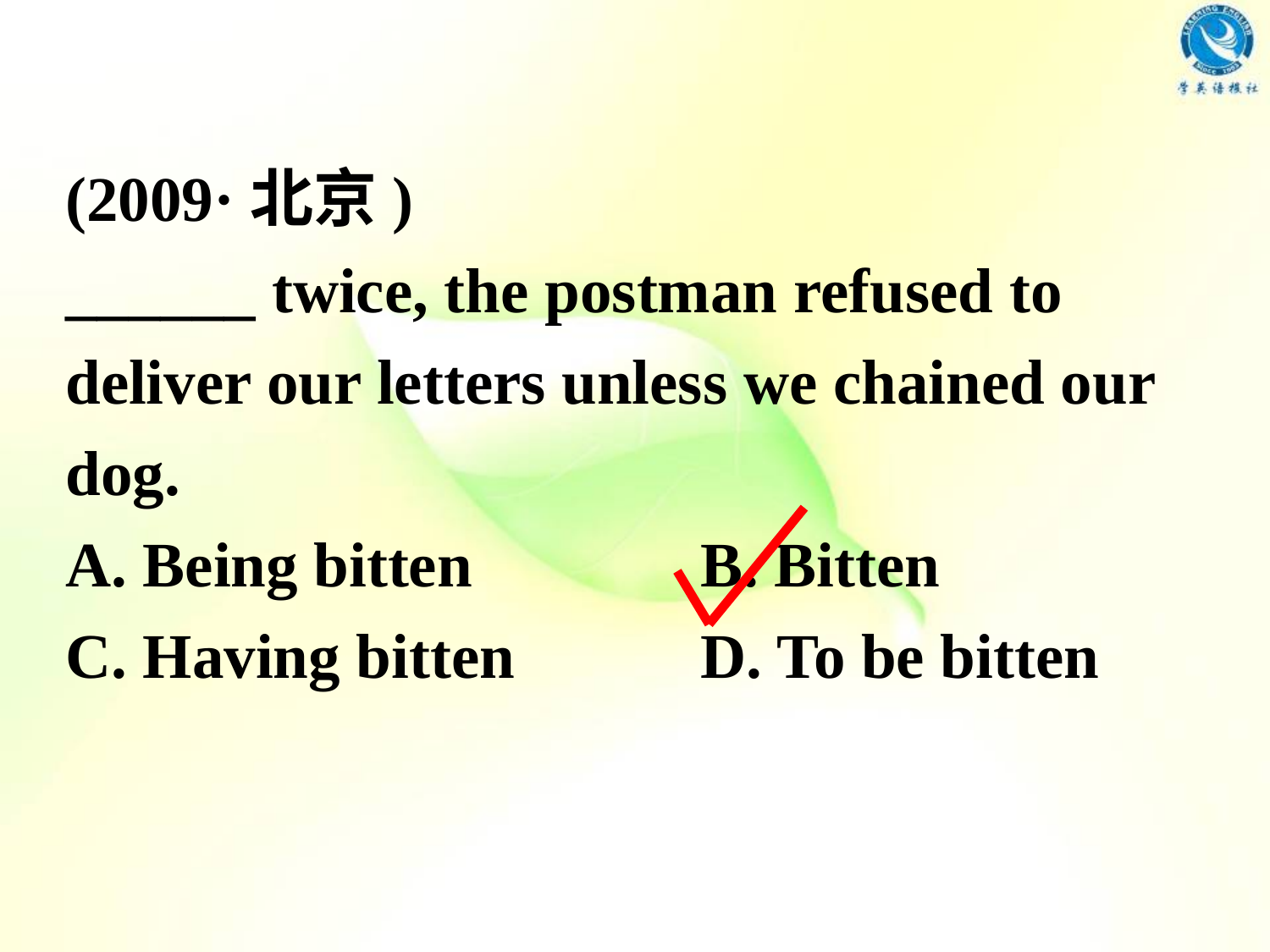

(2009·北京)
______ twice, the postman refused to deliver our letters unless we chained our dog.
A. Being bitten  		B. Bitten
C. Having bitten  		D. To be bitten